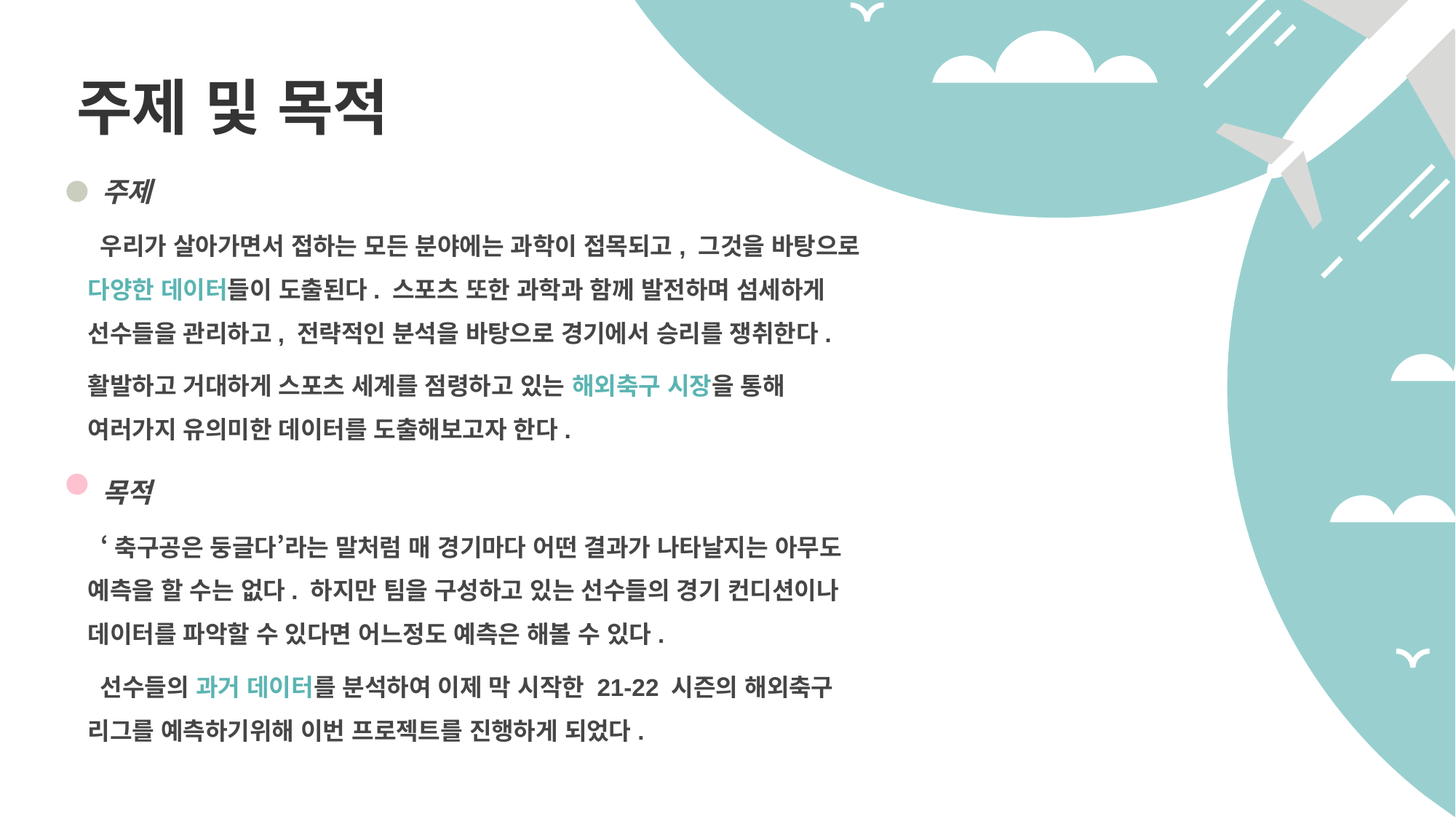

주제 및 목적
 주제
 우리가 살아가면서 접하는 모든 분야에는 과학이 접목되고, 그것을 바탕으로 다양한 데이터들이 도출된다. 스포츠 또한 과학과 함께 발전하며 섬세하게 선수들을 관리하고, 전략적인 분석을 바탕으로 경기에서 승리를 쟁취한다.
활발하고 거대하게 스포츠 세계를 점령하고 있는 해외축구 시장을 통해 여러가지 유의미한 데이터를 도출해보고자 한다.

 목적
  ‘축구공은 둥글다’라는 말처럼 매 경기마다 어떤 결과가 나타날지는 아무도 예측을 할 수는 없다. 하지만 팀을 구성하고 있는 선수들의 경기 컨디션이나 데이터를 파악할 수 있다면 어느정도 예측은 해볼 수 있다.
 선수들의 과거 데이터를 분석하여 이제 막 시작한 21-22 시즌의 해외축구 리그를 예측하기위해 이번 프로젝트를 진행하게 되었다.